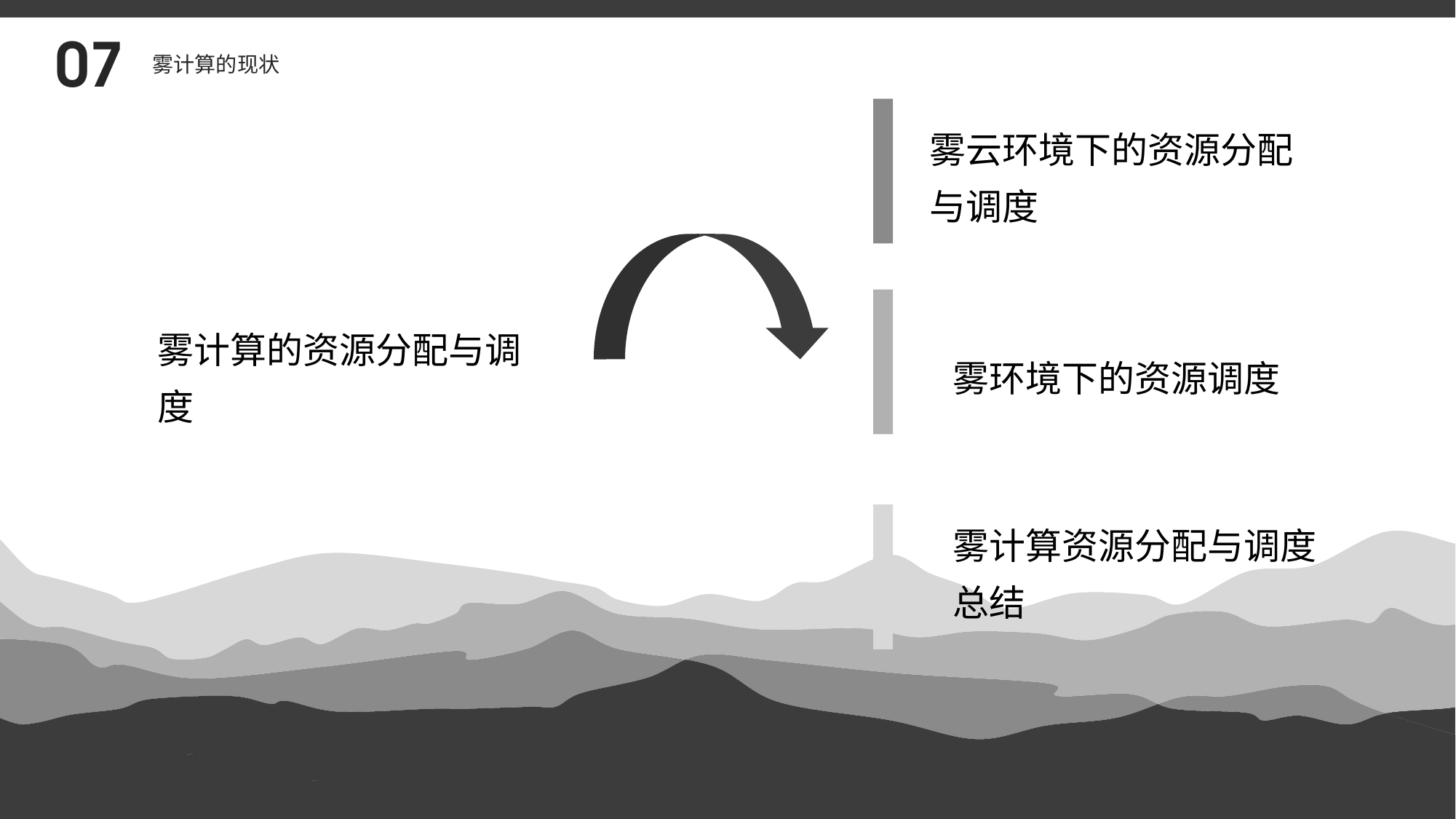

07
雾计算的现状

雾云环境下的资源分配与调度

雾计算的资源分配与调度
雾环境下的资源调度

雾计算资源分配与调度总结